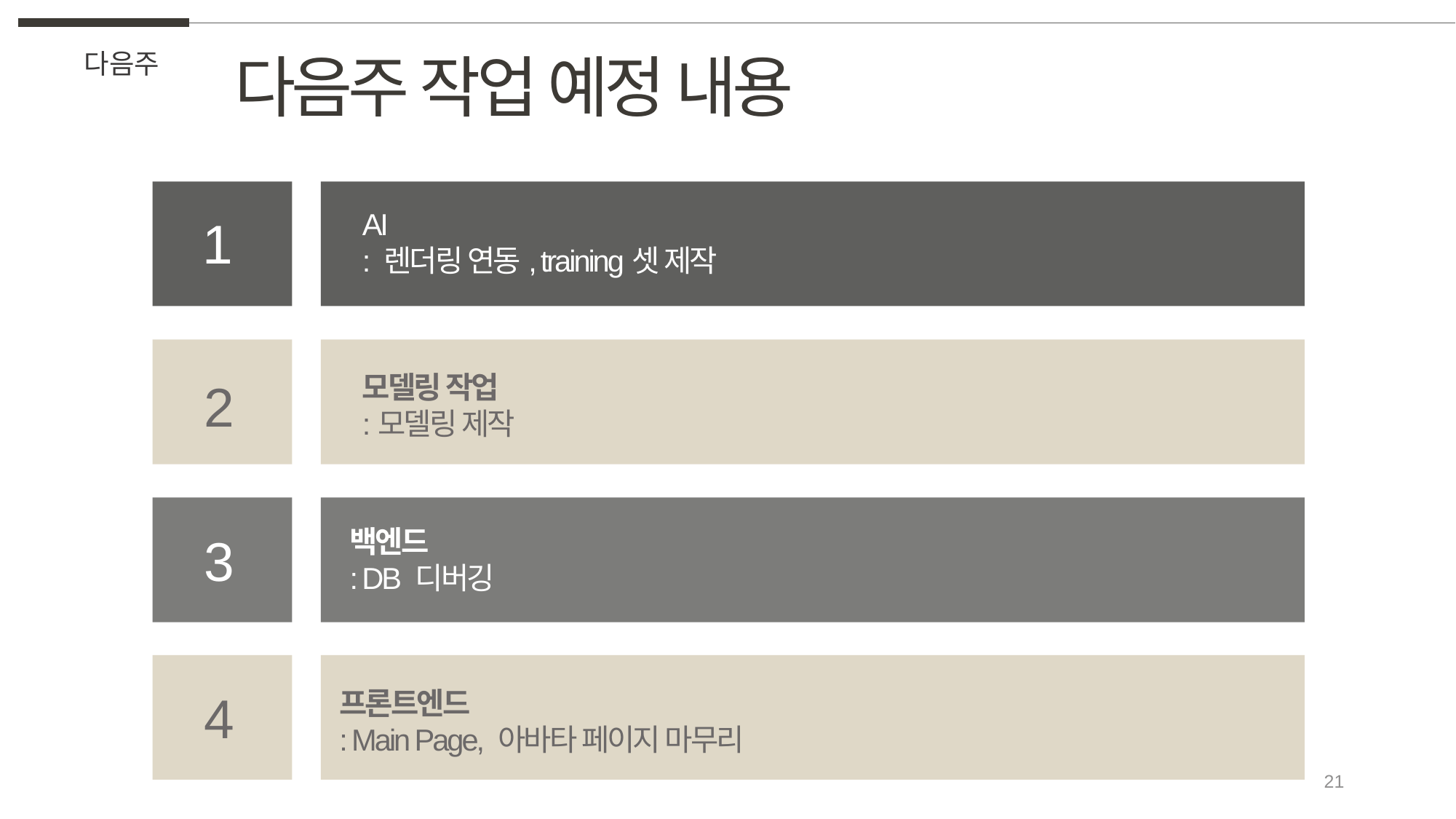

다음주 작업 예정 내용
다음주

AI
: 렌더링 연동, training셋 제작
1

모델링 작업
:모델링 제작
2

백엔드
: DB 디버깅
3

4
프론트엔드
: Main Page, 아바타 페이지 마무리
21